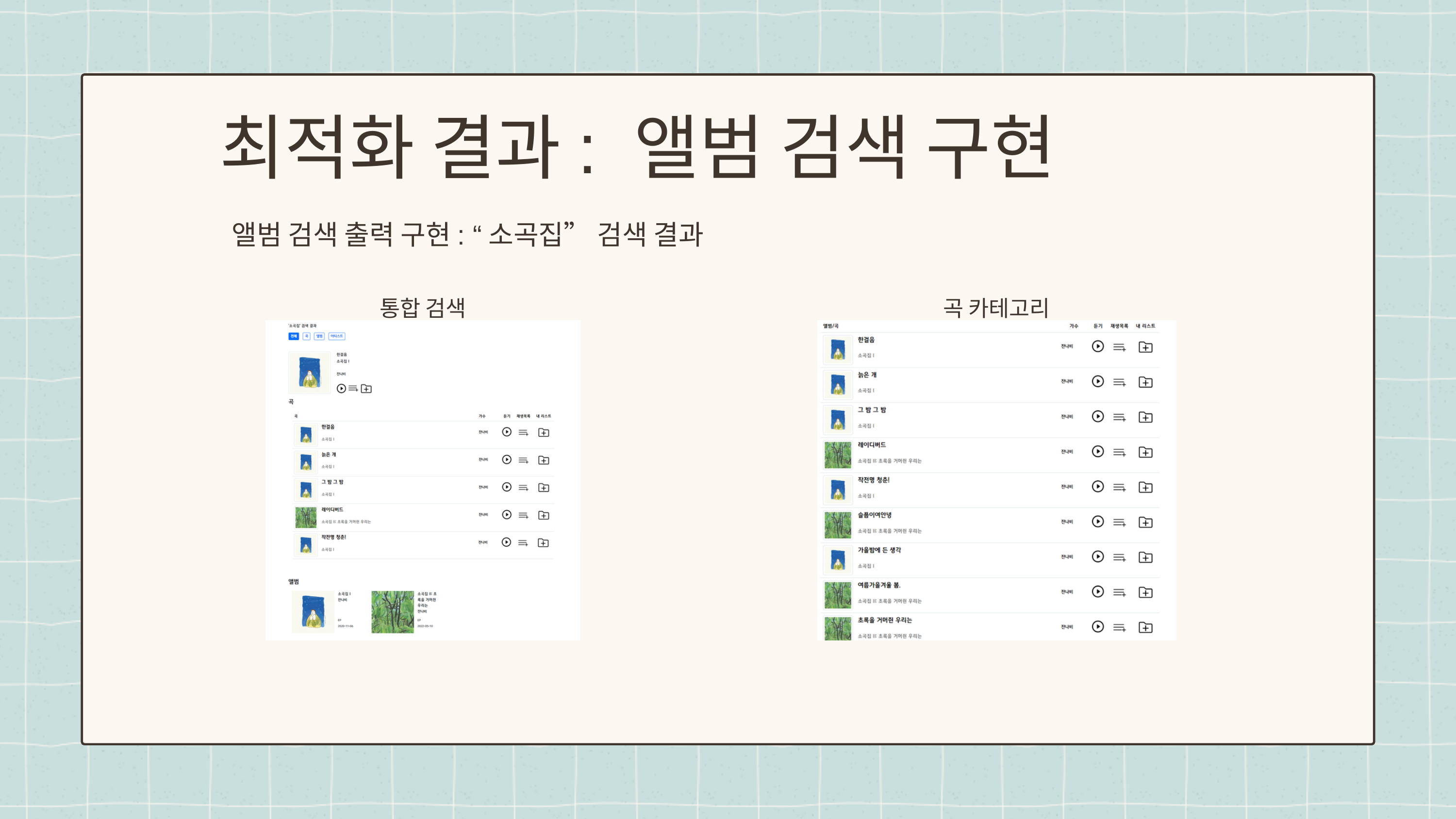

최적화 결과: 앨범 검색 구현
앨범 검색 출력 구현: “소곡집” 검색 결과
통합 검색
곡 카테고리